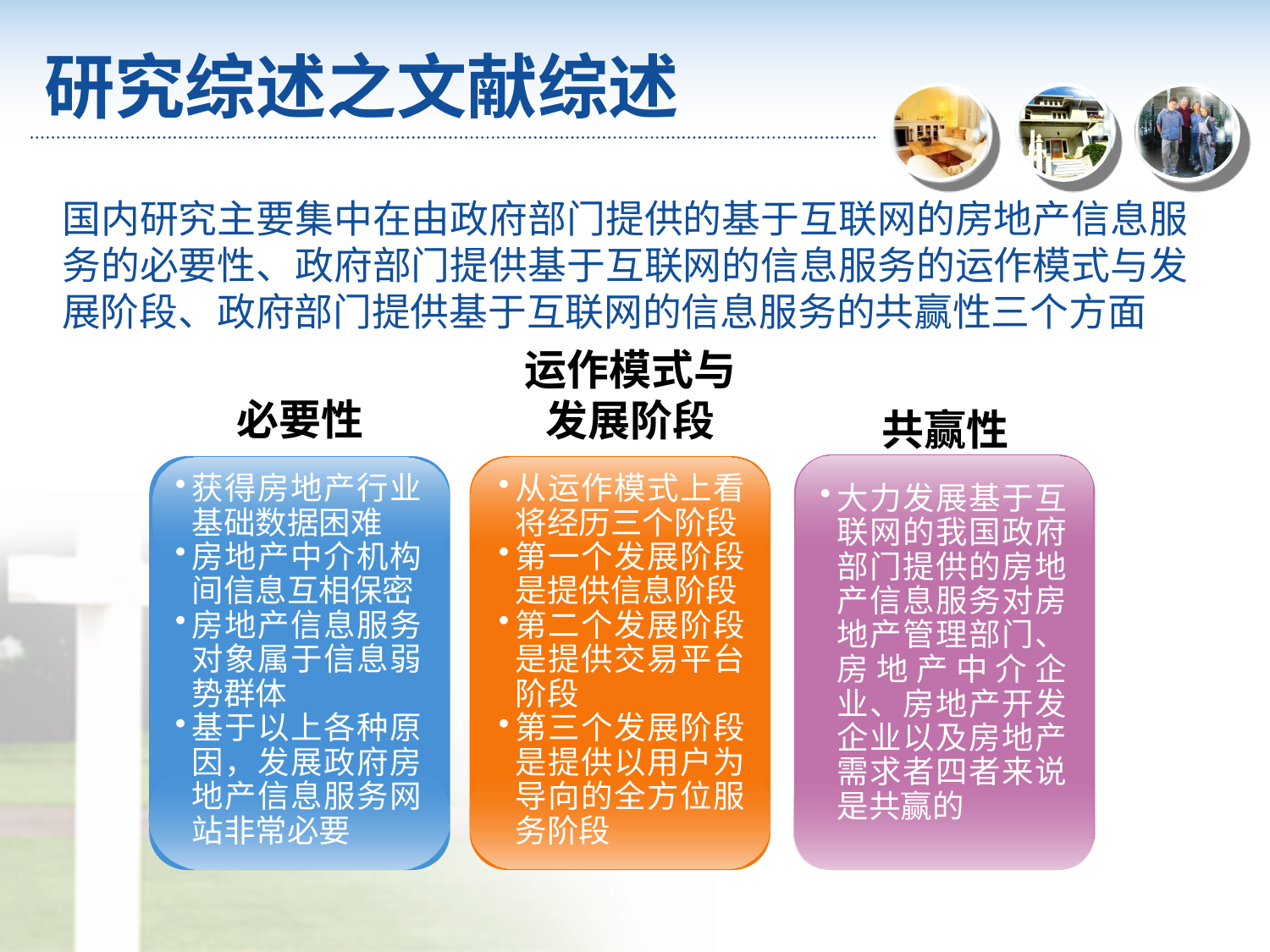

# 研究综述之文献综述
国内研究主要集中在由政府部门提供的基于互联网的房地产信息服务的必要性、政府部门提供基于互联网的信息服务的运作模式与发展阶段、政府部门提供基于互联网的信息服务的共赢性三个方面
运作模式与
发展阶段
必要性
共赢性

获得房地产行业基础数据困难
房地产中介机构间信息互相保密
房地产信息服务对象属于信息弱势群体
基于以上各种原因，发展政府房地产信息服务网站非常必要
从运作模式上看将经历三个阶段
第一个发展阶段是提供信息阶段
第二个发展阶段是提供交易平台阶段
第三个发展阶段是提供以用户为导向的全方位服务阶段
大力发展基于互联网的我国政府部门提供的房地产信息服务对房地产管理部门、房地产中介企业、房地产开发企业以及房地产需求者四者来说是共赢的